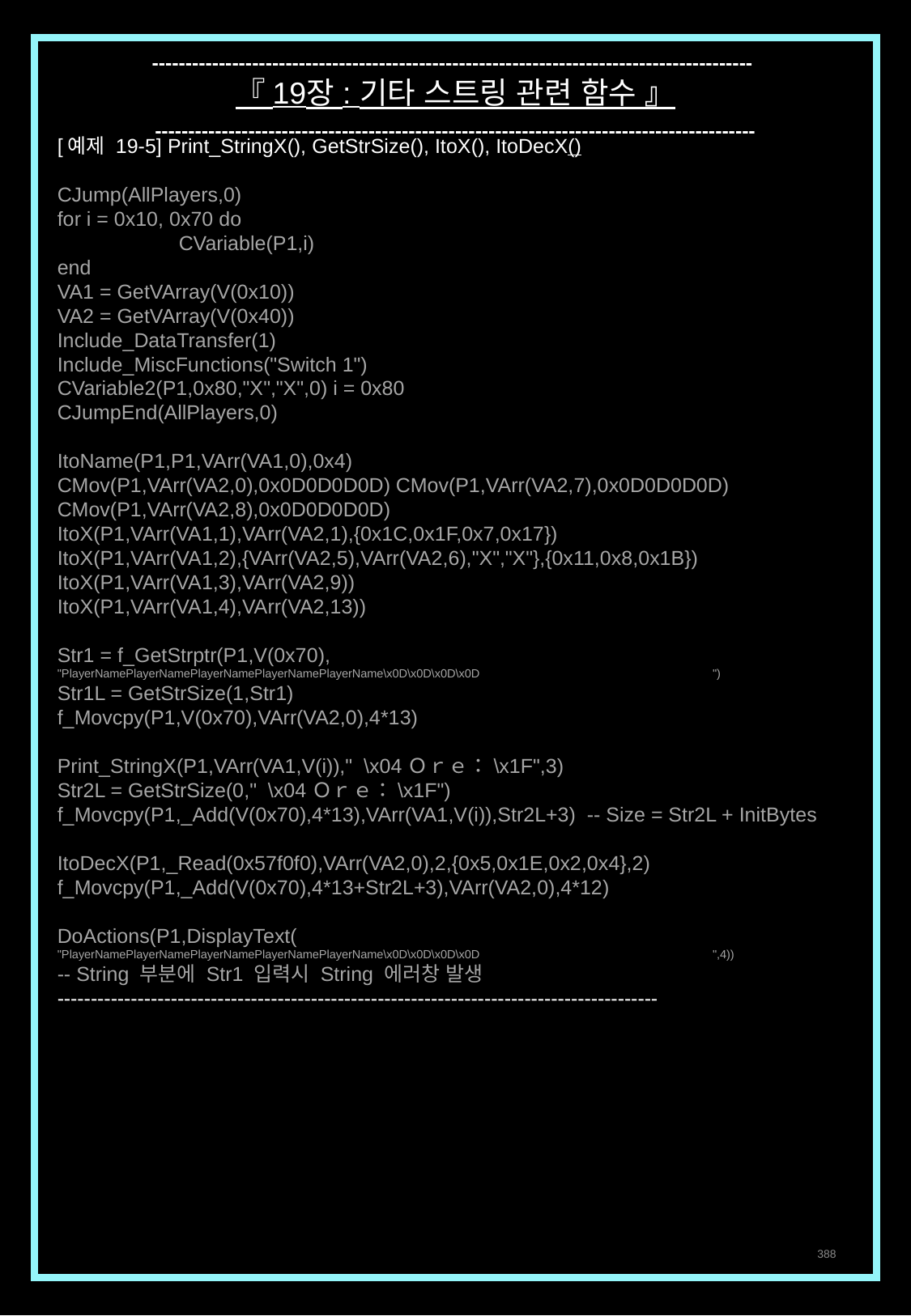

------------------------------------------------------------------------------------------
『 19장 : 기타 스트링 관련 함수 』
------------------------------------------------------------------------------------------
[예제 19-5] Print_StringX(), GetStrSize(), ItoX(), ItoDecX()

CJump(AllPlayers,0)
for i = 0x10, 0x70 do
	CVariable(P1,i)
end
VA1 = GetVArray(V(0x10))
VA2 = GetVArray(V(0x40))
Include_DataTransfer(1)
Include_MiscFunctions("Switch 1")
CVariable2(P1,0x80,"X","X",0) i = 0x80
CJumpEnd(AllPlayers,0)

ItoName(P1,P1,VArr(VA1,0),0x4)
CMov(P1,VArr(VA2,0),0x0D0D0D0D) CMov(P1,VArr(VA2,7),0x0D0D0D0D)
CMov(P1,VArr(VA2,8),0x0D0D0D0D)
ItoX(P1,VArr(VA1,1),VArr(VA2,1),{0x1C,0x1F,0x7,0x17})
ItoX(P1,VArr(VA1,2),{VArr(VA2,5),VArr(VA2,6),"X","X"},{0x11,0x8,0x1B})
ItoX(P1,VArr(VA1,3),VArr(VA2,9))
ItoX(P1,VArr(VA1,4),VArr(VA2,13))

Str1 = f_GetStrptr(P1,V(0x70),
"PlayerNamePlayerNamePlayerNamePlayerNamePlayerName\x0D\x0D\x0D\x0D                                                                        ")
Str1L = GetStrSize(1,Str1)
f_Movcpy(P1,V(0x70),VArr(VA2,0),4*13)

Print_StringX(P1,VArr(VA1,V(i)),"  \x04Ｏｒｅ：\x1F",3)
Str2L = GetStrSize(0,"  \x04Ｏｒｅ：\x1F")
f_Movcpy(P1,_Add(V(0x70),4*13),VArr(VA1,V(i)),Str2L+3)  -- Size = Str2L + InitBytes

ItoDecX(P1,_Read(0x57f0f0),VArr(VA2,0),2,{0x5,0x1E,0x2,0x4},2)
f_Movcpy(P1,_Add(V(0x70),4*13+Str2L+3),VArr(VA2,0),4*12)

DoActions(P1,DisplayText(
"PlayerNamePlayerNamePlayerNamePlayerNamePlayerName\x0D\x0D\x0D\x0D                                                                        ",4))
-- String 부분에 Str1 입력시 String 에러창 발생
------------------------------------------------------------------------------------------
388